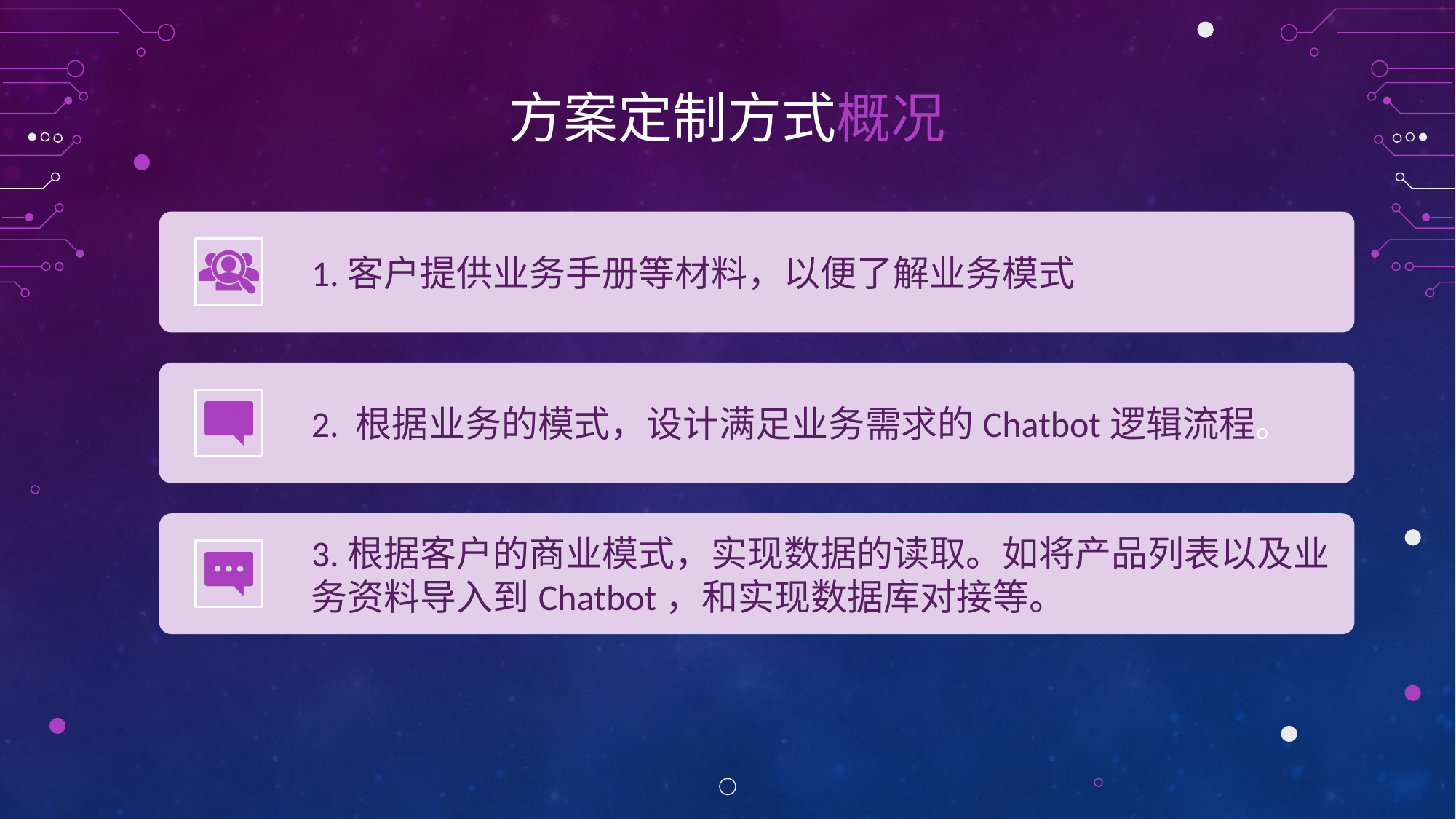

方案定制方式概况

1.客户提供业务手册等材料，以便了解业务模式
2. 根据业务的模式，设计满足业务需求的Chatbot逻辑流程。
3.根据客户的商业模式，实现数据的读取。如将产品列表以及业务资料导入到Chatbot，和实现数据库对接等。